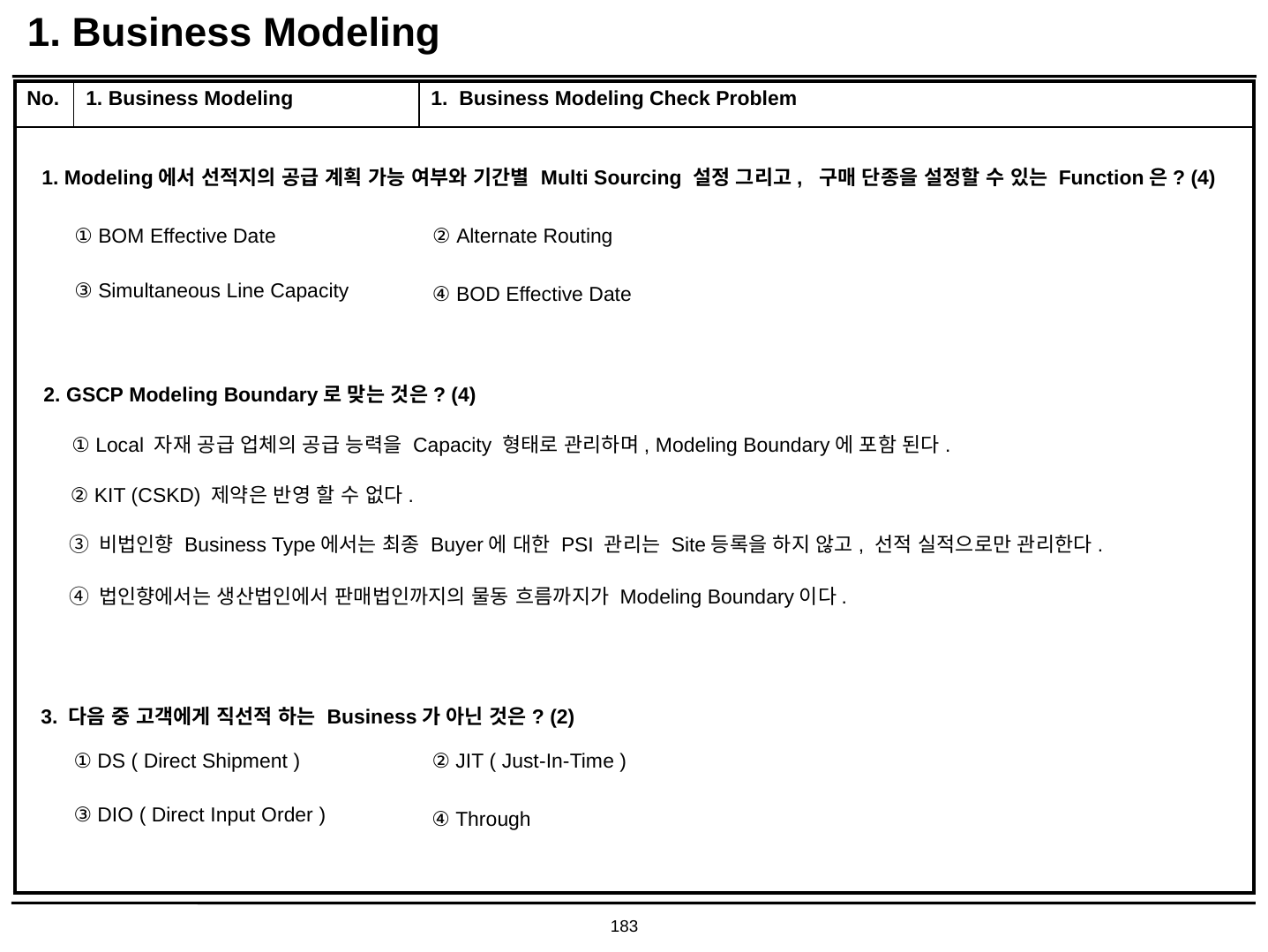

# 1. Business Modeling
| No. | 1. Business Modeling | 1. Business Modeling Check Problem |
| --- | --- | --- |
|  |  |  |
1. Modeling에서 선적지의 공급 계획 가능 여부와 기간별 Multi Sourcing 설정 그리고,  구매 단종을 설정할 수 있는 Function은? (4)
① BOM Effective Date
② Alternate Routing
③ Simultaneous Line Capacity
④ BOD Effective Date
2. GSCP Modeling Boundary로 맞는 것은? (4)
① Local 자재 공급 업체의 공급 능력을 Capacity 형태로 관리하며, Modeling Boundary에 포함 된다.
② KIT (CSKD) 제약은 반영 할 수 없다.
③ 비법인향 Business Type에서는 최종 Buyer에 대한 PSI 관리는 Site등록을 하지 않고, 선적 실적으로만 관리한다.
④ 법인향에서는 생산법인에서 판매법인까지의 물동 흐름까지가 Modeling Boundary이다.
3. 다음 중 고객에게 직선적 하는 Business가 아닌 것은? (2)
① DS ( Direct Shipment )
② JIT ( Just-In-Time )
③ DIO ( Direct Input Order )
④ Through
183